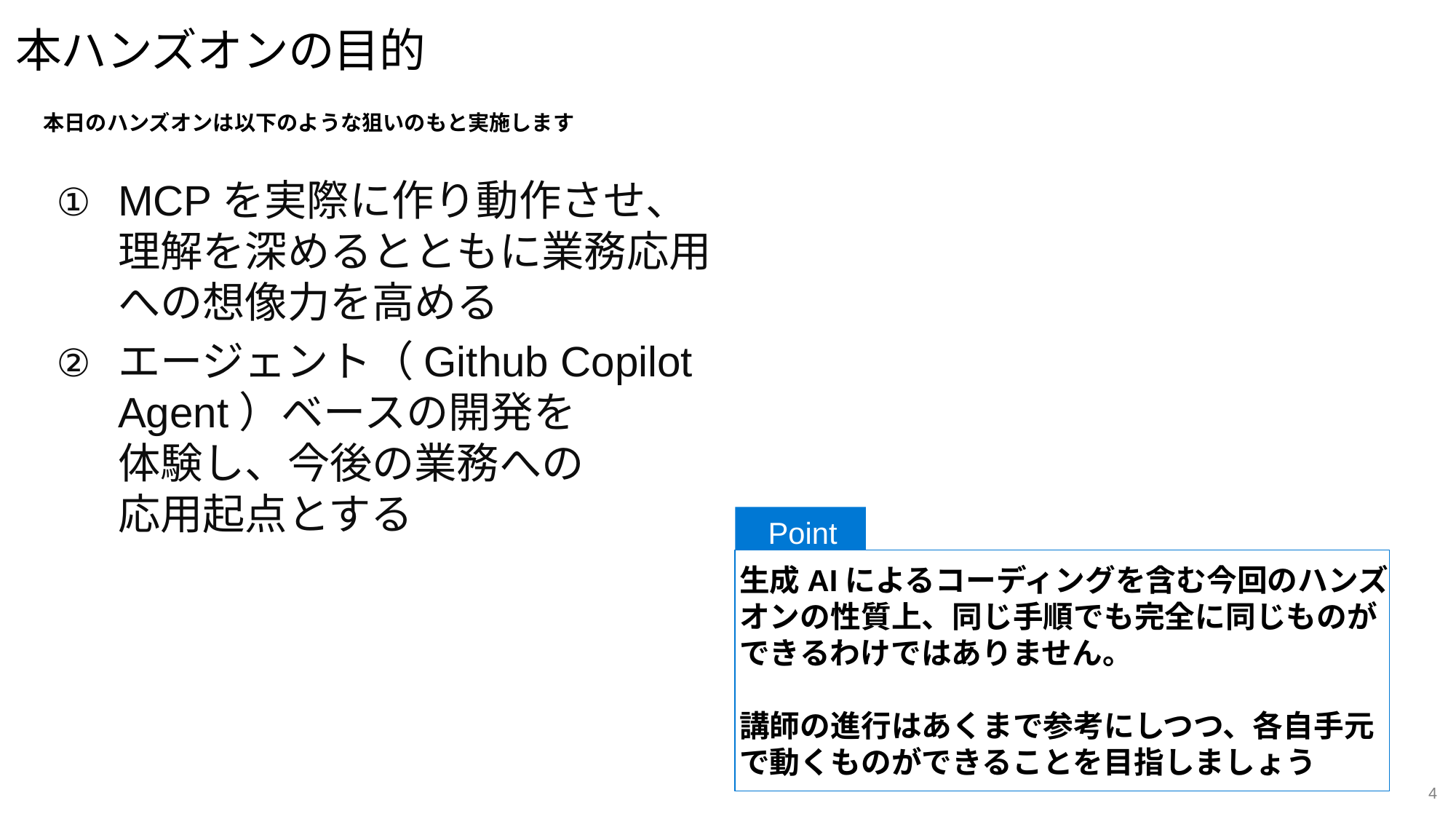

# 本ハンズオンの目的
本日のハンズオンは以下のような狙いのもと実施します
MCPを実際に作り動作させ、理解を深めるとともに業務応用への想像力を高める
エージェント（Github Copilot Agent）ベースの開発を
体験し、今後の業務への
応用起点とする
Point
生成AIによるコーディングを含む今回のハンズオンの性質上、同じ手順でも完全に同じものができるわけではありません。

講師の進行はあくまで参考にしつつ、各自手元で動くものができることを目指しましょう
4